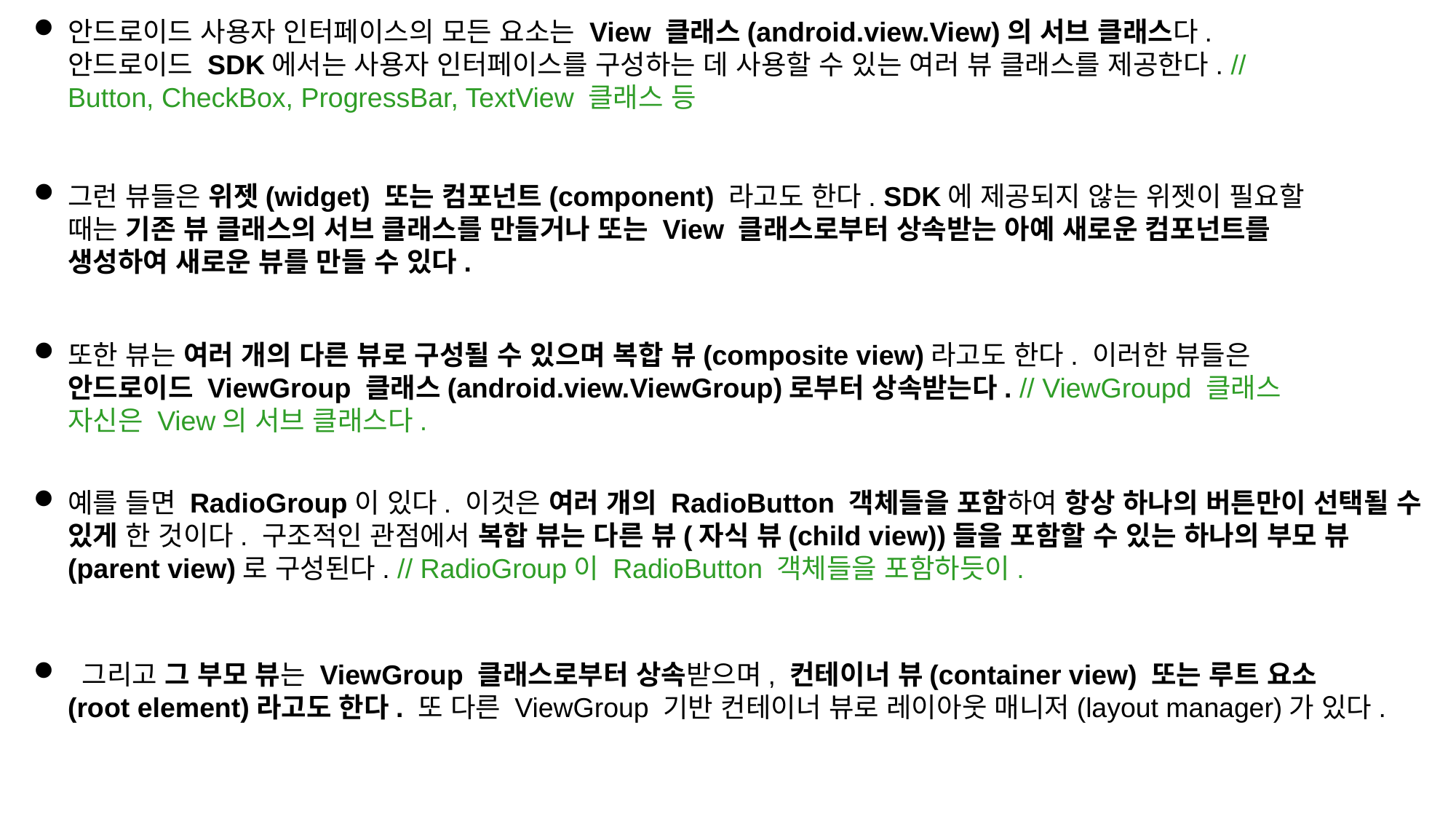

안드로이드 사용자 인터페이스의 모든 요소는 View 클래스(android.view.View)의 서브 클래스다. 안드로이드 SDK에서는 사용자 인터페이스를 구성하는 데 사용할 수 있는 여러 뷰 클래스를 제공한다. // Button, CheckBox, ProgressBar, TextView 클래스 등
그런 뷰들은 위젯(widget) 또는 컴포넌트(component) 라고도 한다. SDK에 제공되지 않는 위젯이 필요할 때는 기존 뷰 클래스의 서브 클래스를 만들거나 또는 View 클래스로부터 상속받는 아예 새로운 컴포넌트를 생성하여 새로운 뷰를 만들 수 있다.
또한 뷰는 여러 개의 다른 뷰로 구성될 수 있으며 복합 뷰(composite view)라고도 한다. 이러한 뷰들은 안드로이드 ViewGroup 클래스(android.view.ViewGroup)로부터 상속받는다. // ViewGroupd 클래스 자신은 View의 서브 클래스다.
예를 들면 RadioGroup이 있다. 이것은 여러 개의 RadioButton 객체들을 포함하여 항상 하나의 버튼만이 선택될 수 있게 한 것이다. 구조적인 관점에서 복합 뷰는 다른 뷰(자식 뷰(child view))들을 포함할 수 있는 하나의 부모 뷰(parent view)로 구성된다. // RadioGroup이 RadioButton 객체들을 포함하듯이.
 그리고 그 부모 뷰는 ViewGroup 클래스로부터 상속받으며, 컨테이너 뷰(container view) 또는 루트 요소(root element)라고도 한다. 또 다른 ViewGroup 기반 컨테이너 뷰로 레이아웃 매니저(layout manager)가 있다.